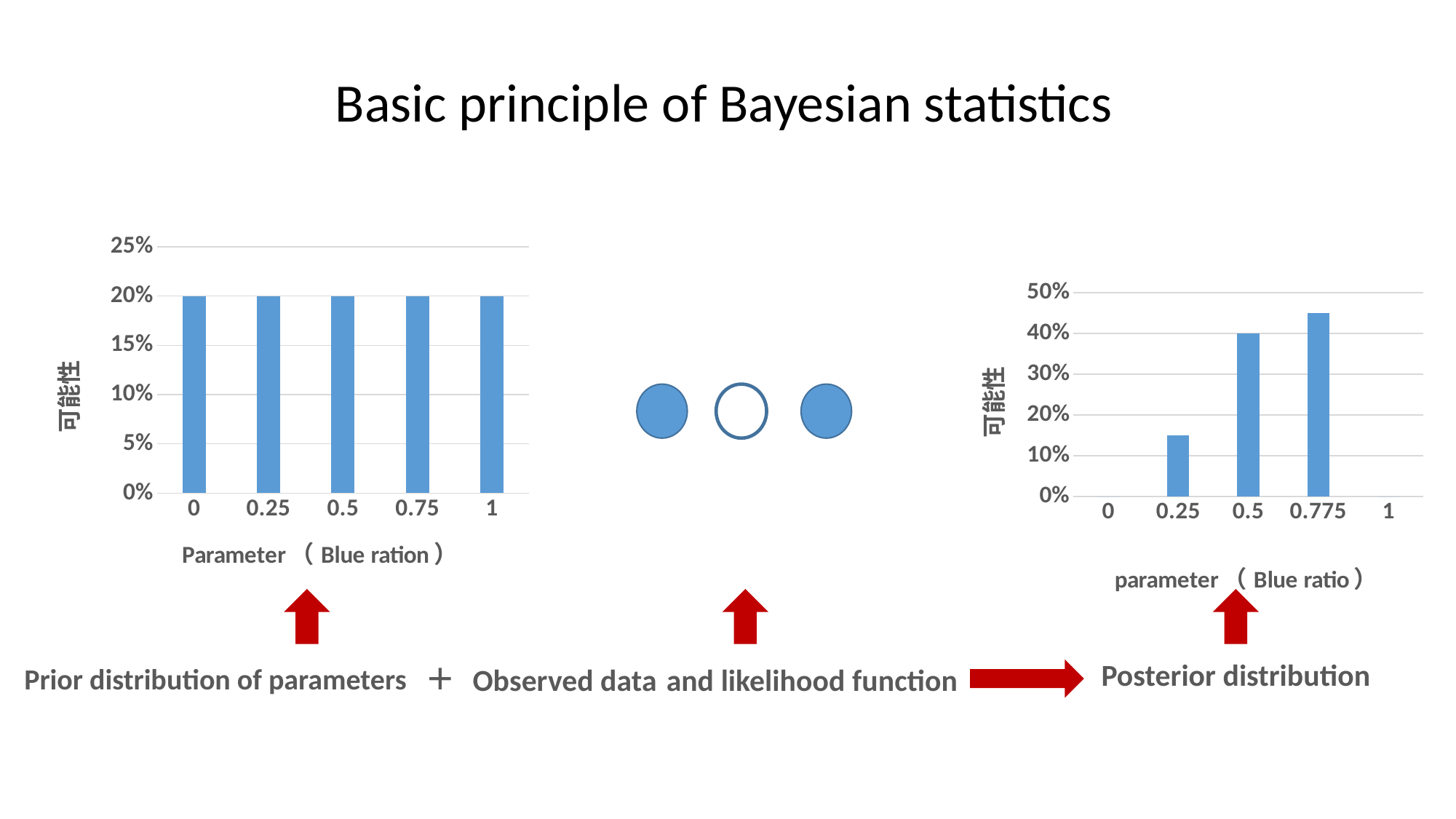

# Basic principle of Bayesian statistics

### Chart

| Category | 可能性 |
|---|---|
| 0 | 0.2 |
| 0.25 | 0.2 |
| 0.5 | 0.2 |
| 0.75 | 0.2 |
| 1 | 0.2 |

### Chart

| Category | 可能性 |
|---|---|
| 0 | 0.0 |
| 0.25 | 0.15 |
| 0.5 | 0.4 |
| 0.77500000000000002 | 0.45 |
| 1 | 0.0 |

Observed data and likelihood function
Posterior distribution
＋
Prior distribution of parameters